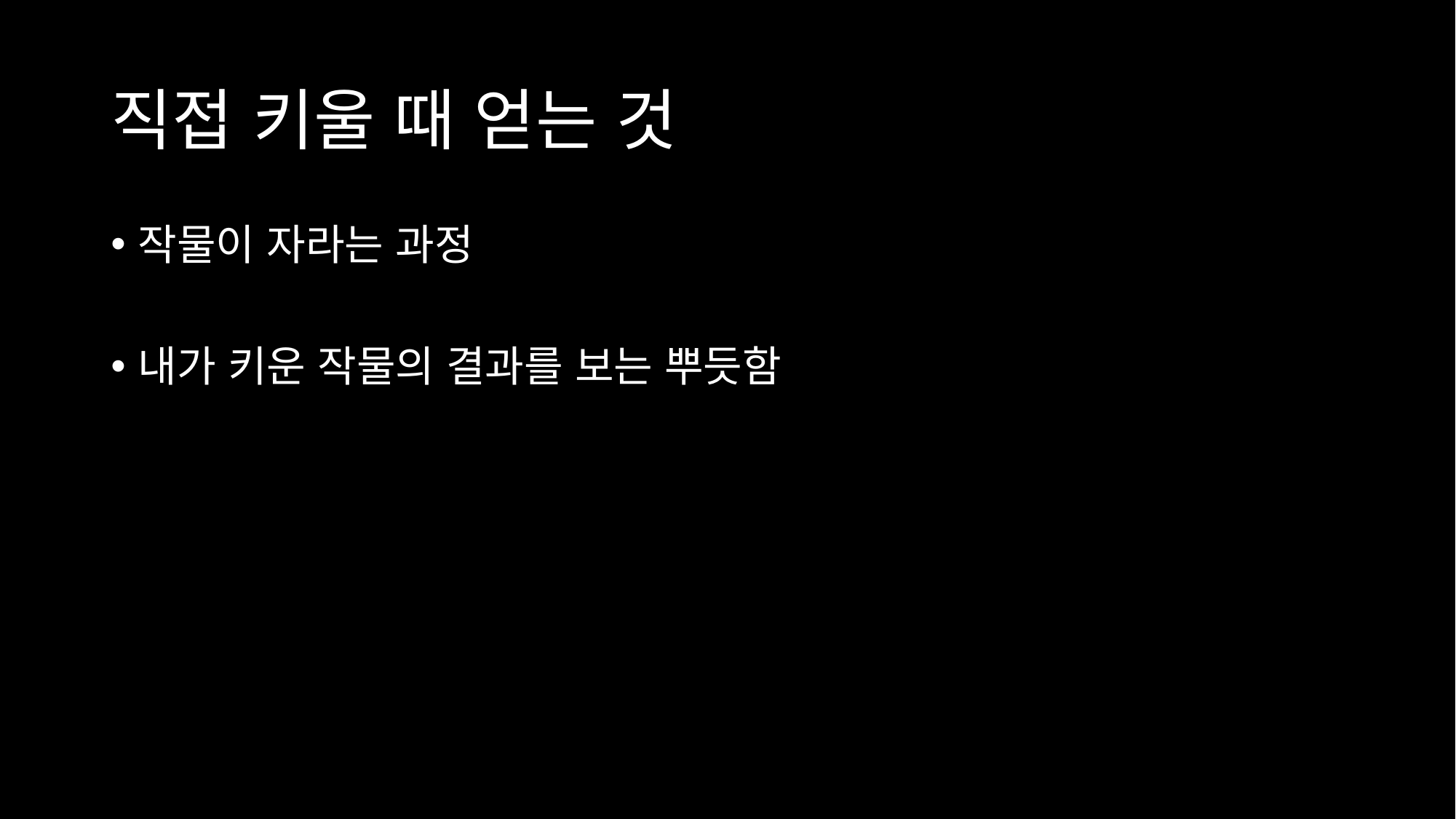

# 직접 키울 때 얻는 것
작물이 자라는 과정

내가 키운 작물의 결과를 보는 뿌듯함